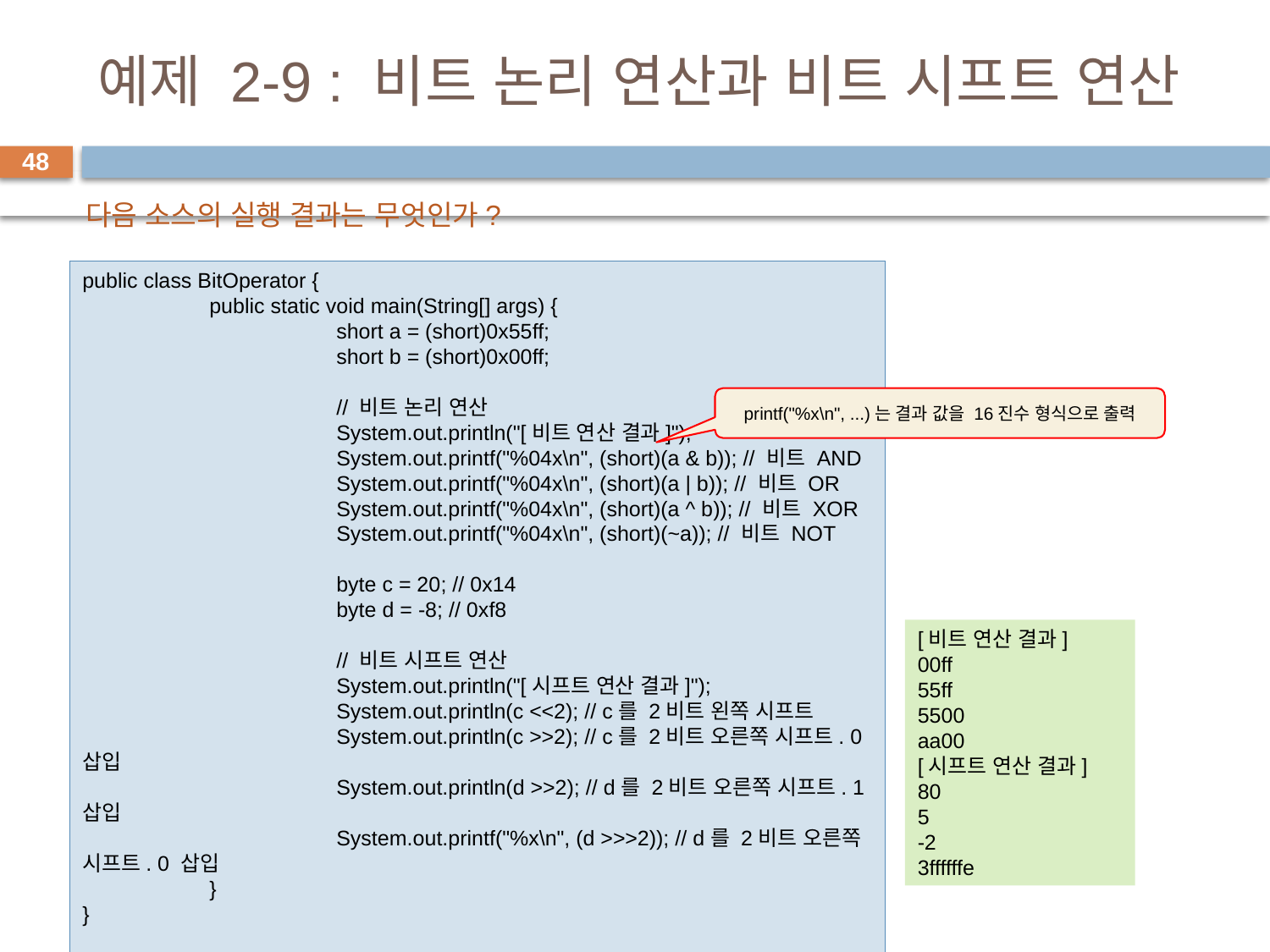

# 예제 2-9 : 비트 논리 연산과 비트 시프트 연산
48
다음 소스의 실행 결과는 무엇인가?
public class BitOperator {
	public static void main(String[] args) {
		short a = (short)0x55ff;
		short b = (short)0x00ff;

		// 비트 논리 연산
		System.out.println("[비트 연산 결과]");
		System.out.printf("%04x\n", (short)(a & b)); // 비트 AND
		System.out.printf("%04x\n", (short)(a | b)); // 비트 OR
		System.out.printf("%04x\n", (short)(a ^ b)); // 비트 XOR
		System.out.printf("%04x\n", (short)(~a)); // 비트 NOT

		byte c = 20; // 0x14
		byte d = -8; // 0xf8

		// 비트 시프트 연산
		System.out.println("[시프트 연산 결과]");
		System.out.println(c <<2); // c를 2비트 왼쪽 시프트
		System.out.println(c >>2); // c를 2비트 오른쪽 시프트. 0 삽입
		System.out.println(d >>2); // d를 2비트 오른쪽 시프트. 1 삽입
		System.out.printf("%x\n", (d >>>2)); // d를 2비트 오른쪽 시프트. 0 삽입
	}
}

printf("%x\n", ...)는 결과 값을 16진수 형식으로 출력
[비트 연산 결과]
00ff
55ff
5500
aa00
[시프트 연산 결과]
80
5
-2
3ffffffe